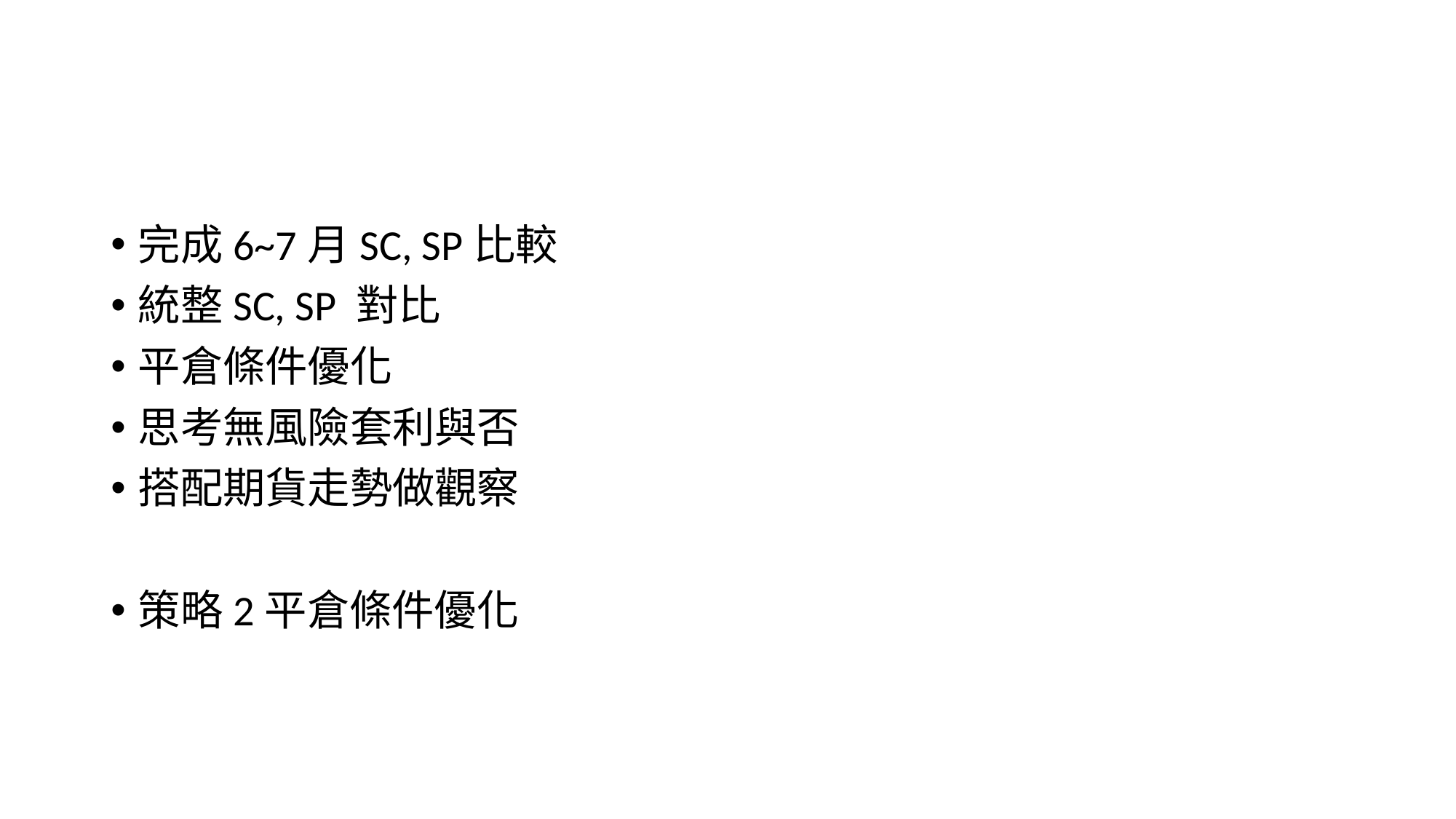

#
完成6~7月SC, SP比較
統整SC, SP 對比
平倉條件優化
思考無風險套利與否
搭配期貨走勢做觀察

策略2平倉條件優化